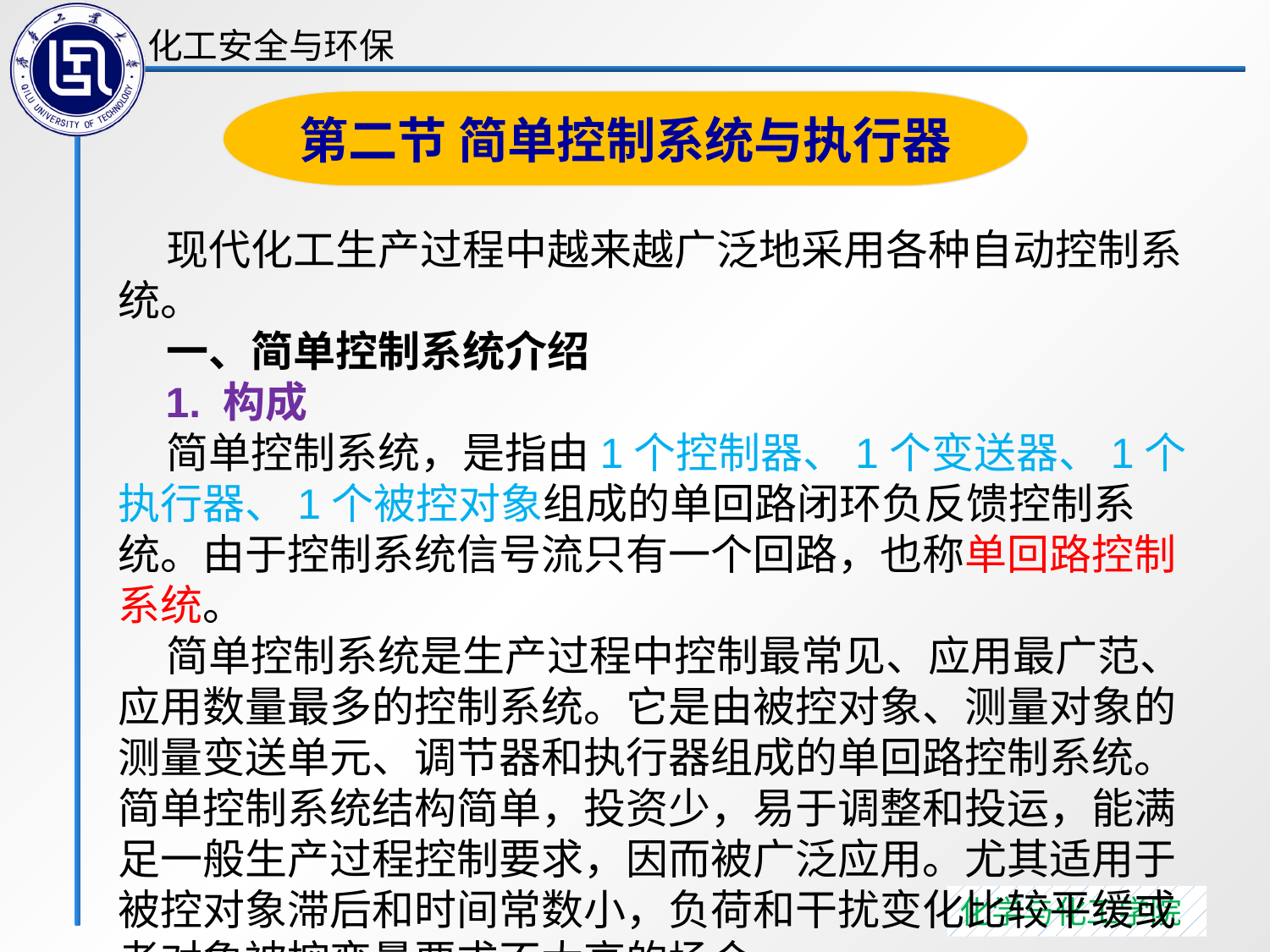

第二节 简单控制系统与执行器

    现代化工生产过程中越来越广泛地采用各种自动控制系统。
    一、简单控制系统介绍
    1. 构成
    简单控制系统，是指由1个控制器、1个变送器、1个执行器、1个被控对象组成的单回路闭环负反馈控制系统。由于控制系统信号流只有一个回路，也称单回路控制系统。
    简单控制系统是生产过程中控制最常见、应用最广范、应用数量最多的控制系统。它是由被控对象、测量对象的测量变送单元、调节器和执行器组成的单回路控制系统。简单控制系统结构简单，投资少，易于调整和投运，能满足一般生产过程控制要求，因而被广泛应用。尤其适用于被控对象滞后和时间常数小，负荷和干扰变化比较平缓或者对象被控变量要求不太高的场合。